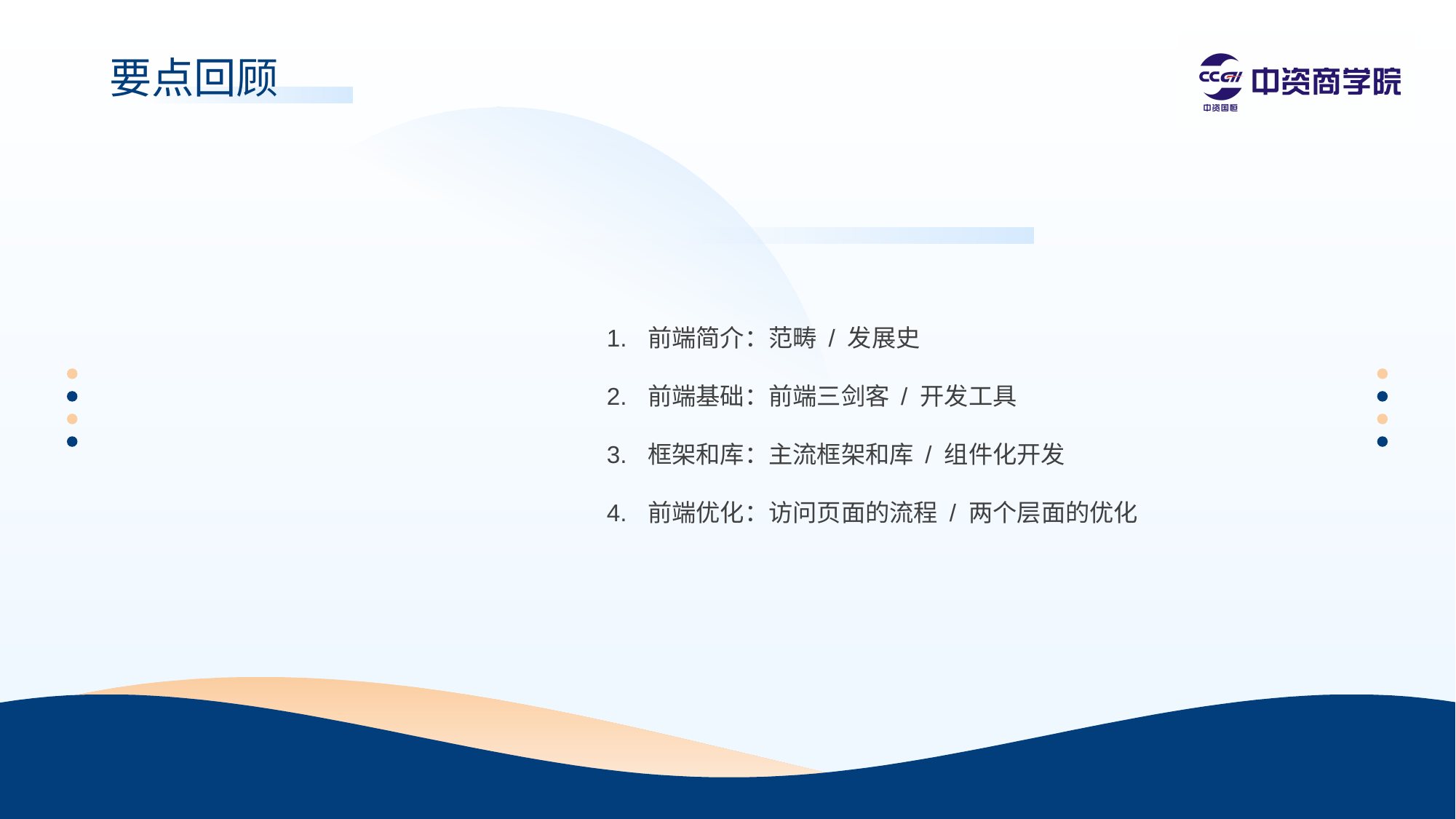

要点回顾

前端简介：范畴 / 发展史
前端基础：前端三剑客 / 开发工具
框架和库：主流框架和库 / 组件化开发
前端优化：访问页面的流程 / 两个层面的优化